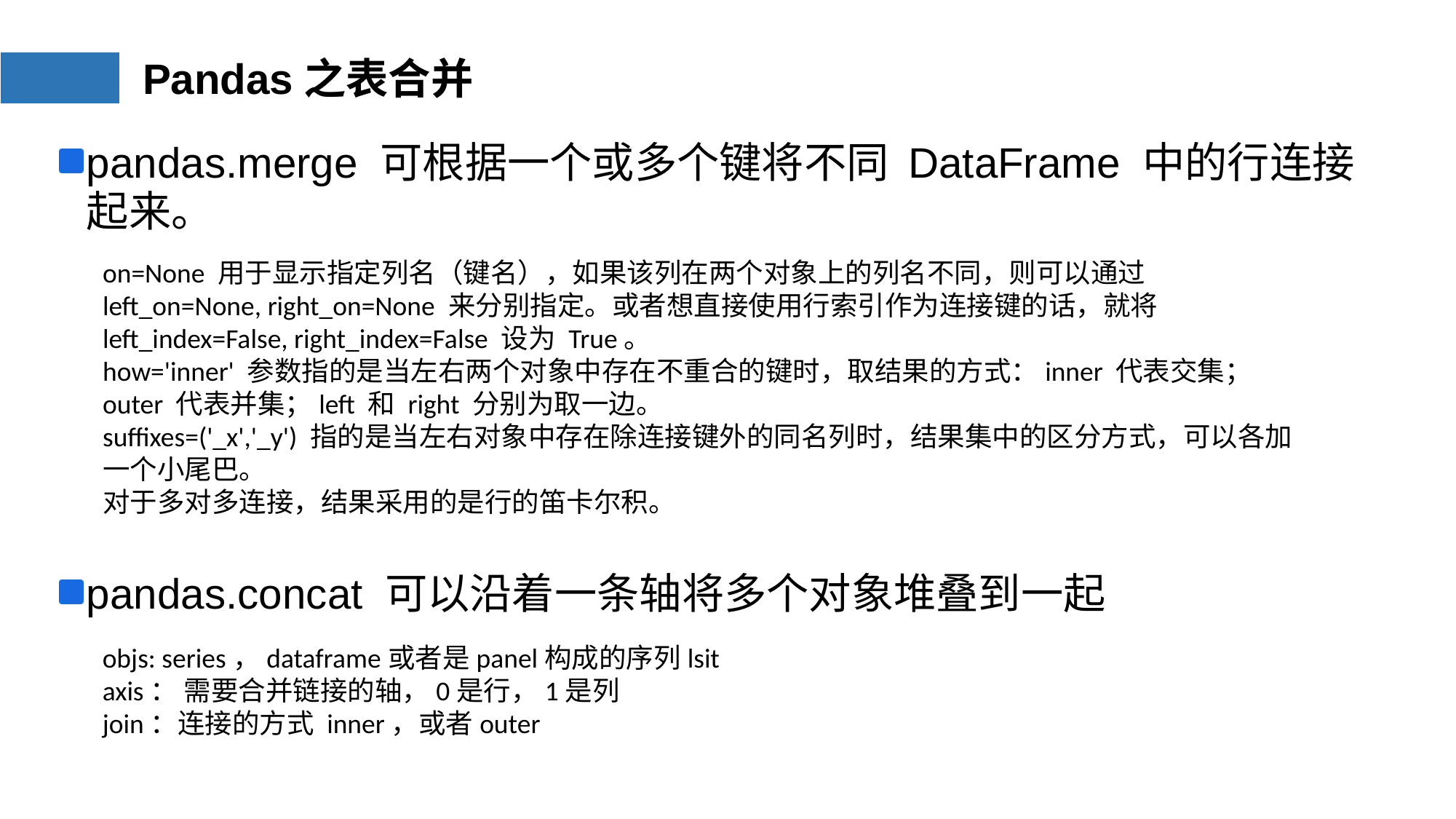

# Pandas之表合并
pandas.merge 可根据一个或多个键将不同 DataFrame 中的行连接起来。

pandas.concat 可以沿着一条轴将多个对象堆叠到一起
on=None 用于显示指定列名（键名），如果该列在两个对象上的列名不同，则可以通过 left_on=None, right_on=None 来分别指定。或者想直接使用行索引作为连接键的话，就将 left_index=False, right_index=False 设为 True。
how='inner' 参数指的是当左右两个对象中存在不重合的键时，取结果的方式：inner 代表交集；outer 代表并集；left 和 right 分别为取一边。
suffixes=('_x','_y') 指的是当左右对象中存在除连接键外的同名列时，结果集中的区分方式，可以各加一个小尾巴。
对于多对多连接，结果采用的是行的笛卡尔积。
objs: series，dataframe或者是panel构成的序列lsit
axis： 需要合并链接的轴，0是行，1是列
join：连接的方式 inner，或者outer